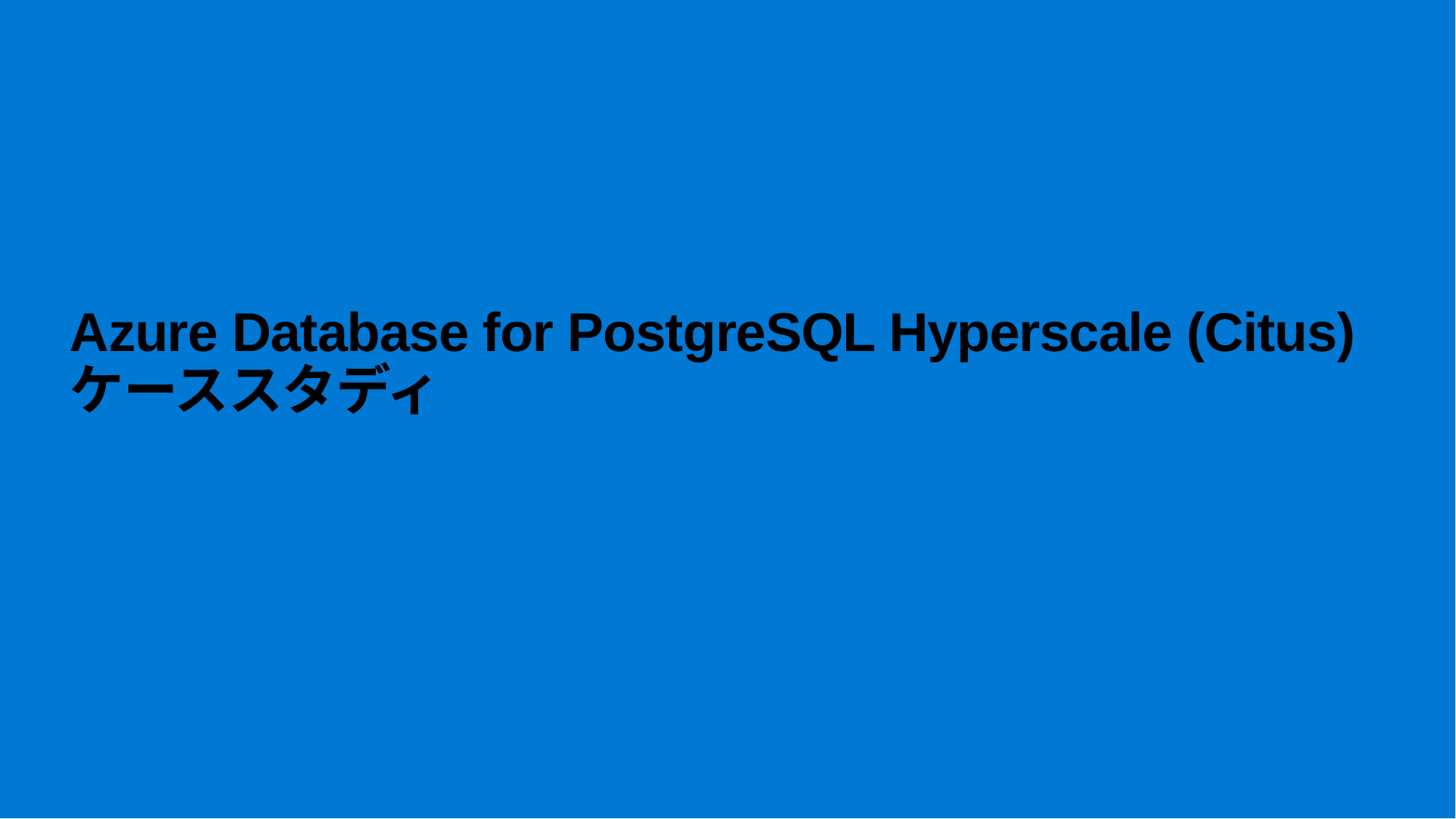

# Azure Database for PostgreSQL Hyperscale (Citus) ケーススタディ